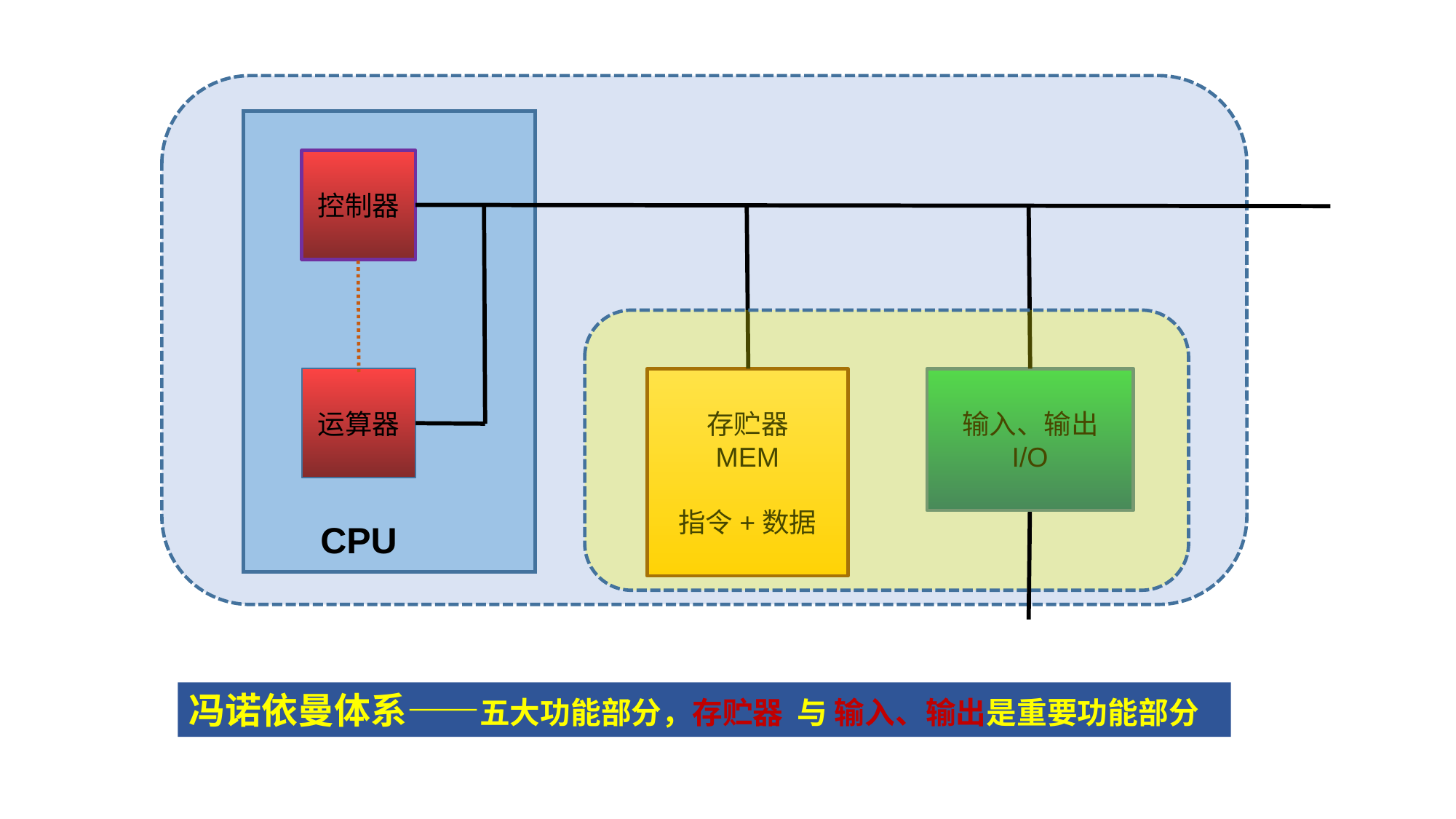

控制器

运算器

存贮器
MEM

指令+数据

输入、输出
I/O

CPU
冯诺依曼体系——五大功能部分，存贮器  与 输入、输出是重要功能部分